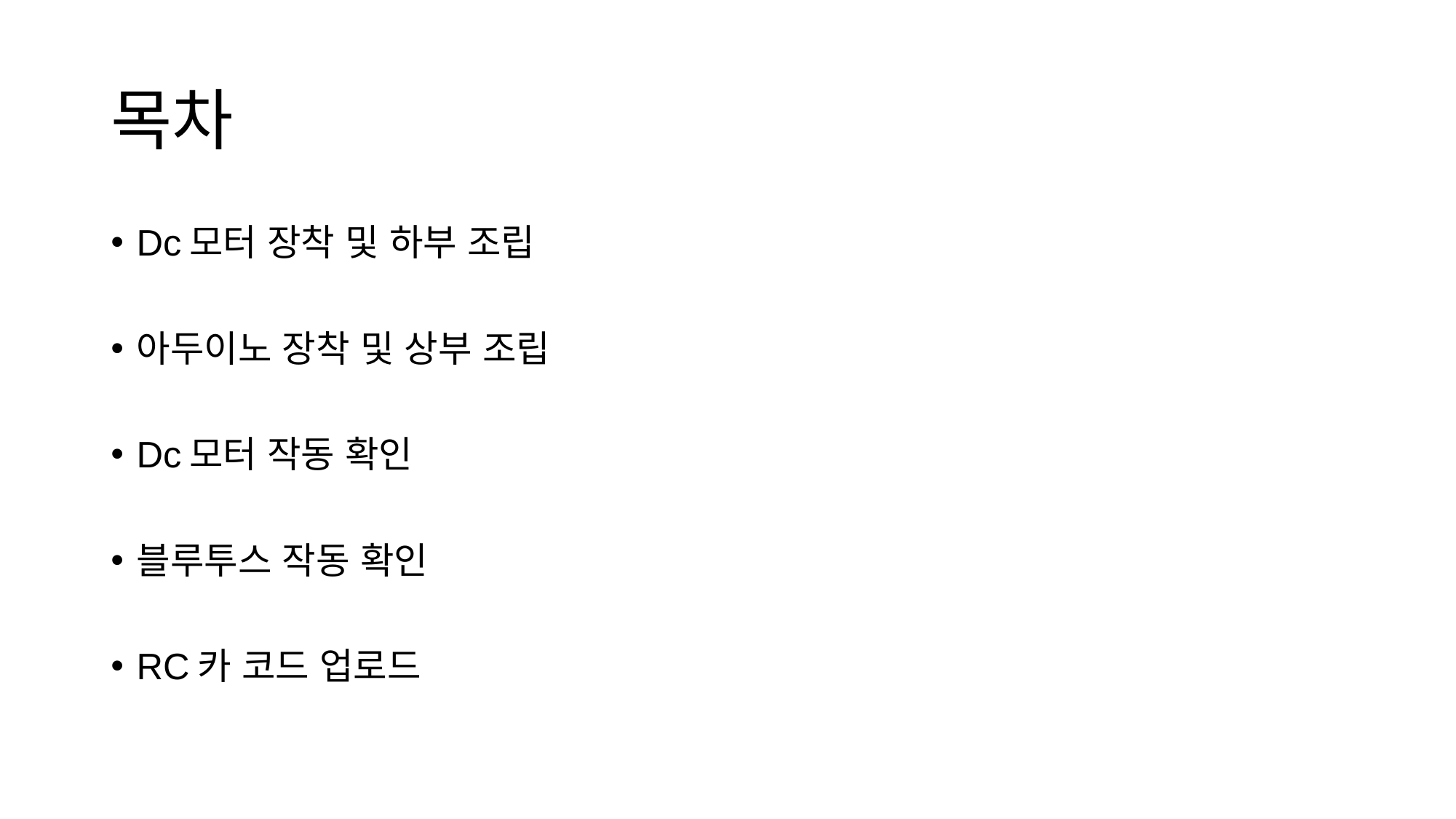

# 목차
Dc모터 장착 및 하부 조립

아두이노 장착 및 상부 조립

Dc모터 작동 확인

블루투스 작동 확인

RC카 코드 업로드